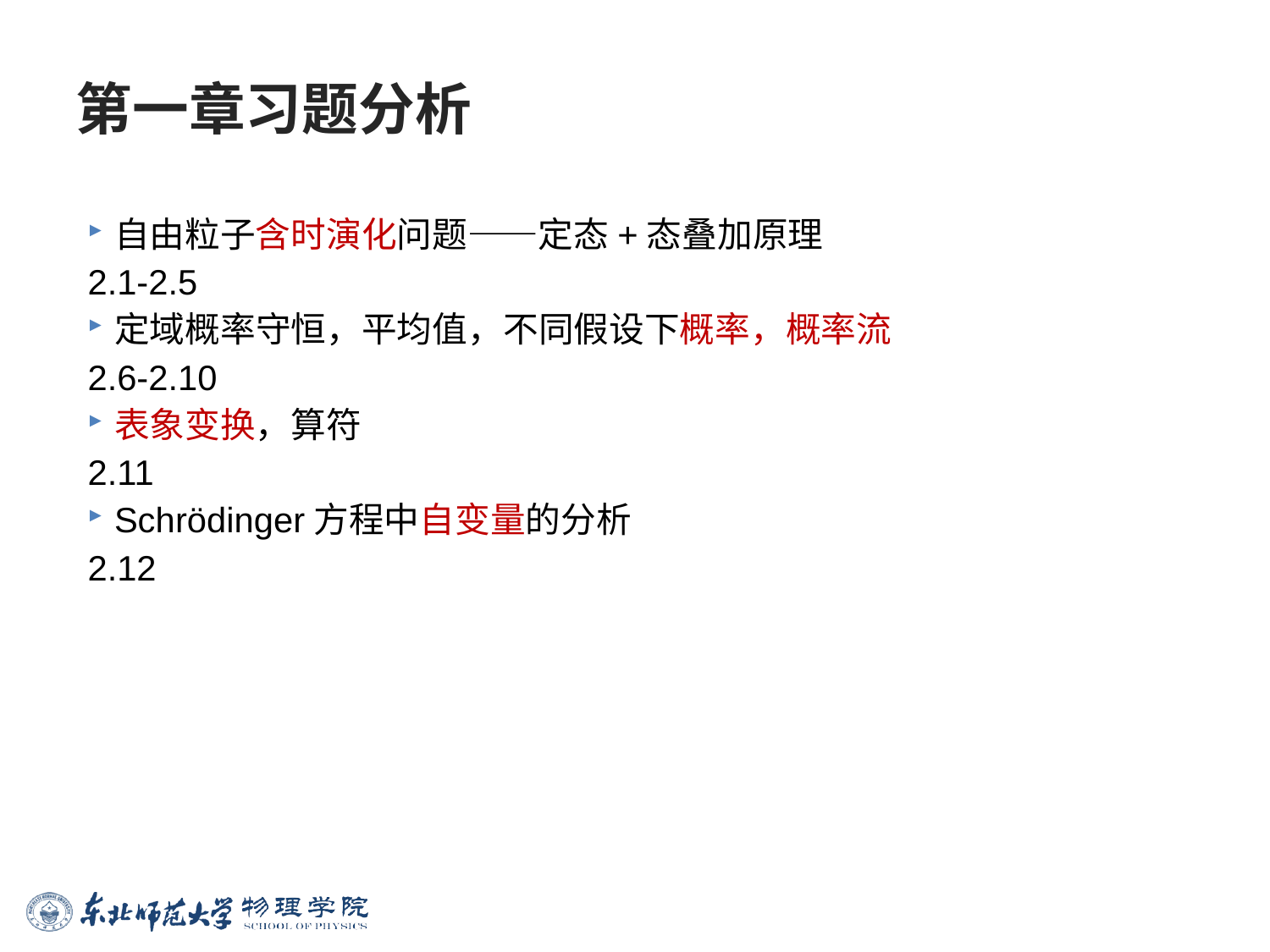

# 第一章习题分析
自由粒子含时演化问题——定态+态叠加原理
2.1-2.5
定域概率守恒，平均值，不同假设下概率，概率流
2.6-2.10
表象变换，算符
2.11
Schrödinger方程中自变量的分析
2.12